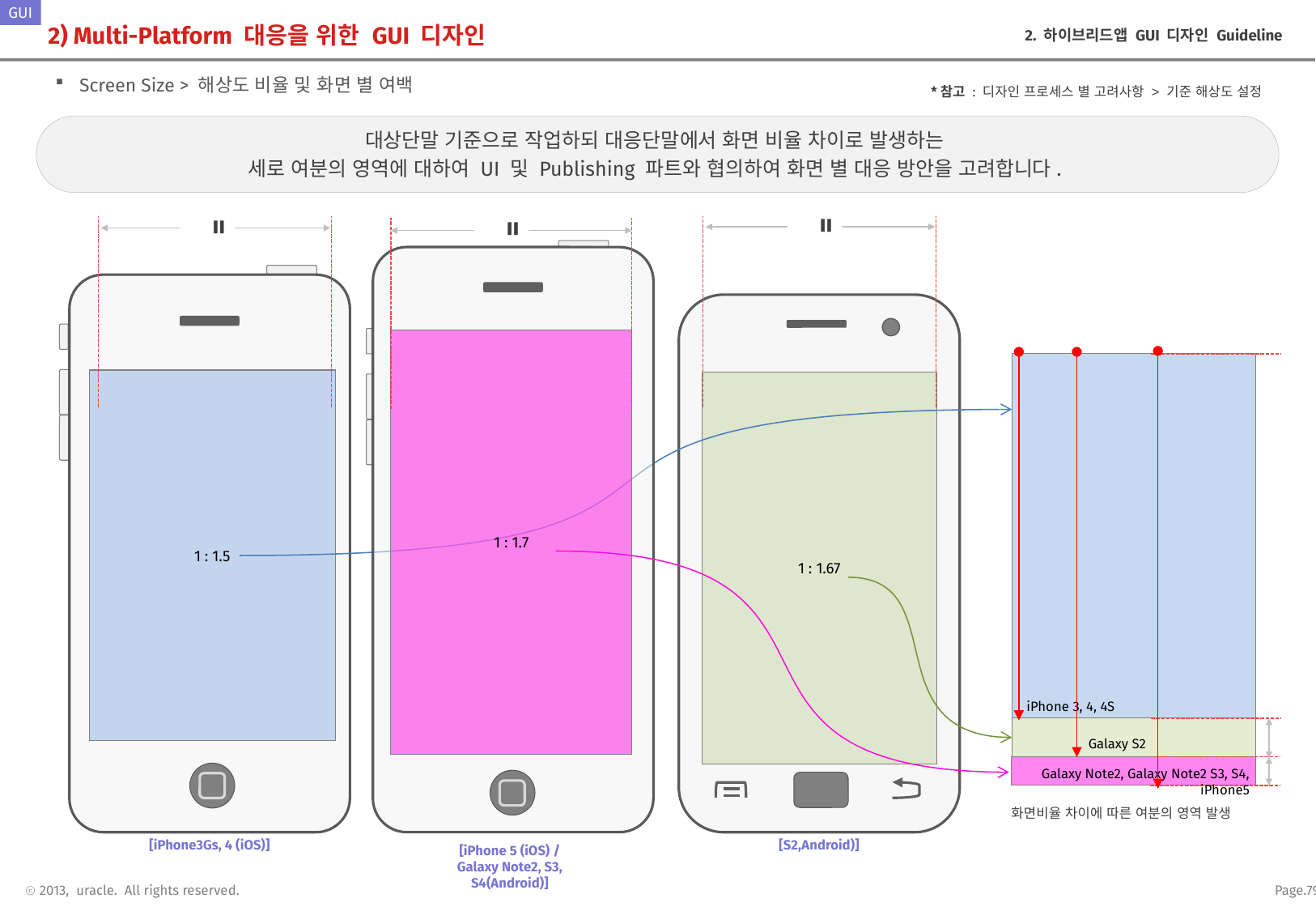

# 2) Multi-Platform 대응을 위한 GUI 디자인
2. 하이브리드앱 GUI 디자인 Guideline
Screen Size > 해상도 비율 및 화면 별 여백
*참고 : 디자인 프로세스 별 고려사항 > 기준 해상도 설정
대상단말 기준으로 작업하되 대응단말에서 화면 비율 차이로 발생하는
세로 여분의 영역에 대하여 UI 및 Publishing 파트와 협의하여 화면 별 대응 방안을 고려합니다.
=
=
=

1 : 1.7

1 : 1.5
1 : 1.67
iPhone 3, 4, 4S

Galaxy S2

Galaxy Note2, Galaxy Note2 S3, S4, iPhone5

화면비율 차이에 따른 여분의 영역 발생

[iPhone3Gs, 4 (iOS)]
[S2,Android)]
[iPhone 5 (iOS) / Galaxy Note2, S3, S4(Android)]